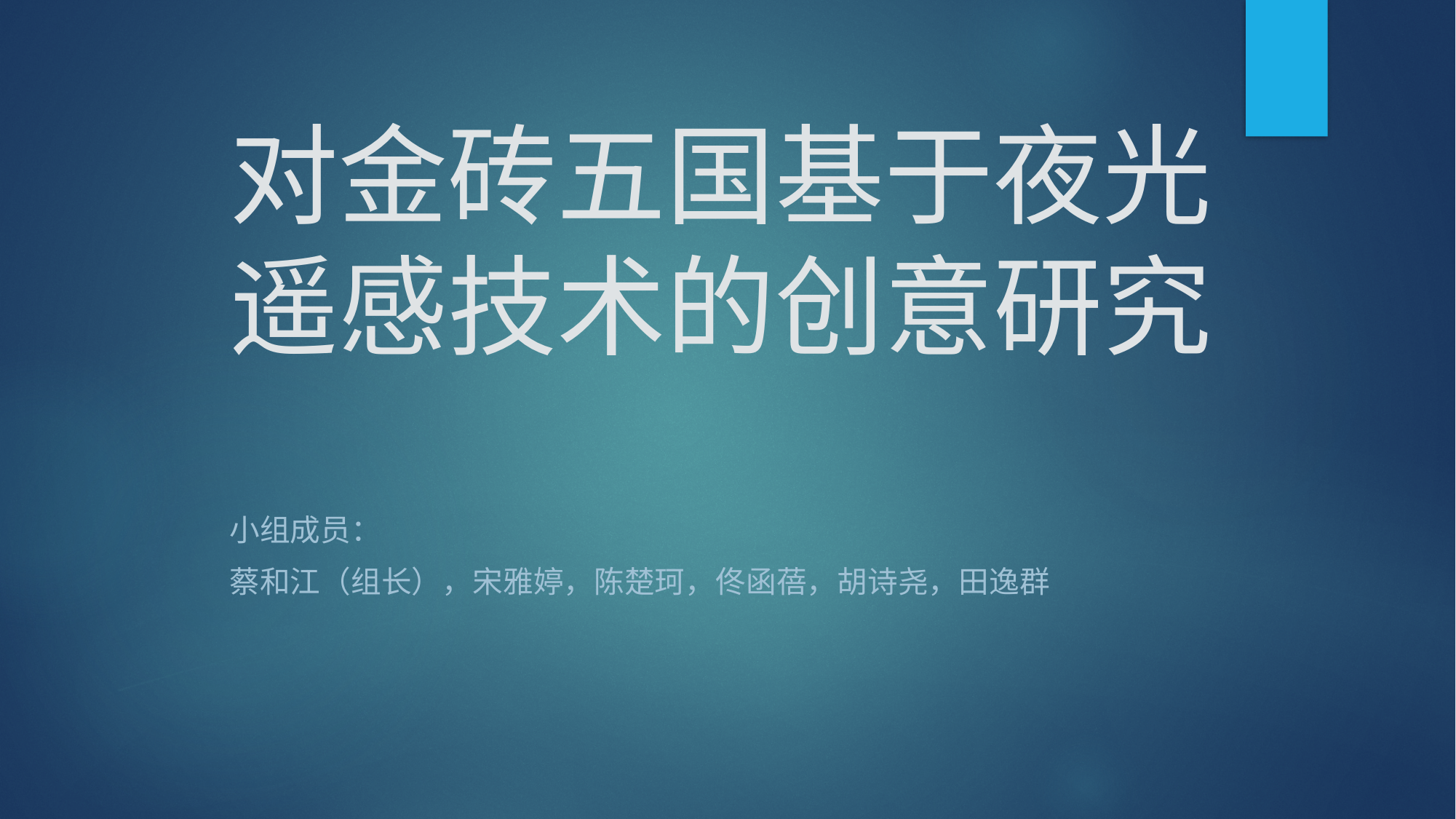

# 对金砖五国基于夜光遥感技术的创意研究
小组成员：
蔡和江（组长），宋雅婷，陈楚珂，佟函蓓，胡诗尧，田逸群